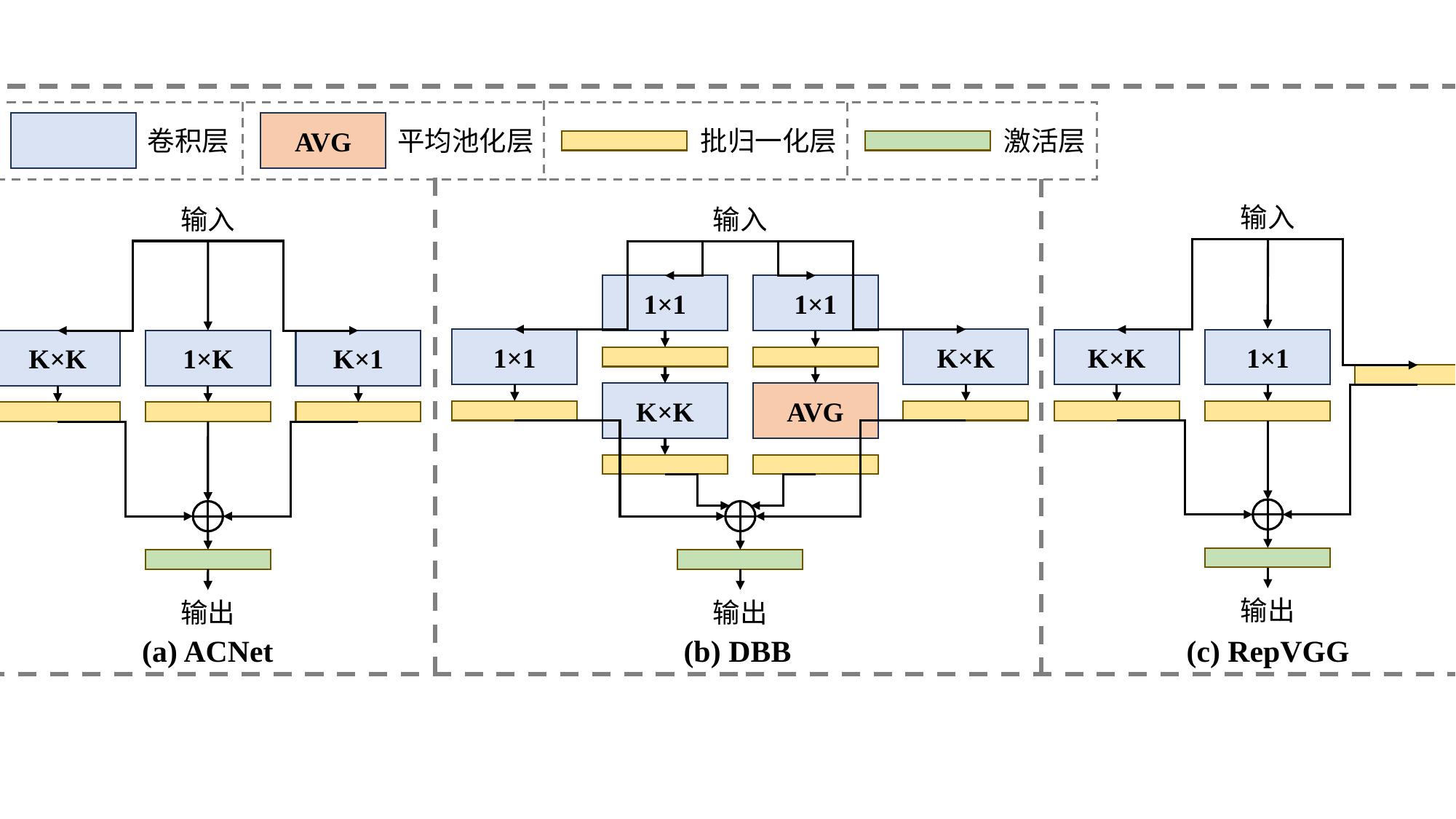

AVG
卷积层
平均池化层
批归一化层
激活层

输入
K×K
1×1

输出
输入
K×K
1×K
K×1

输出
输入
1×1

K×K

1×1

AVG

1×1

K×K

输出
(a) ACNet
(b) DBB
(c) RepVGG